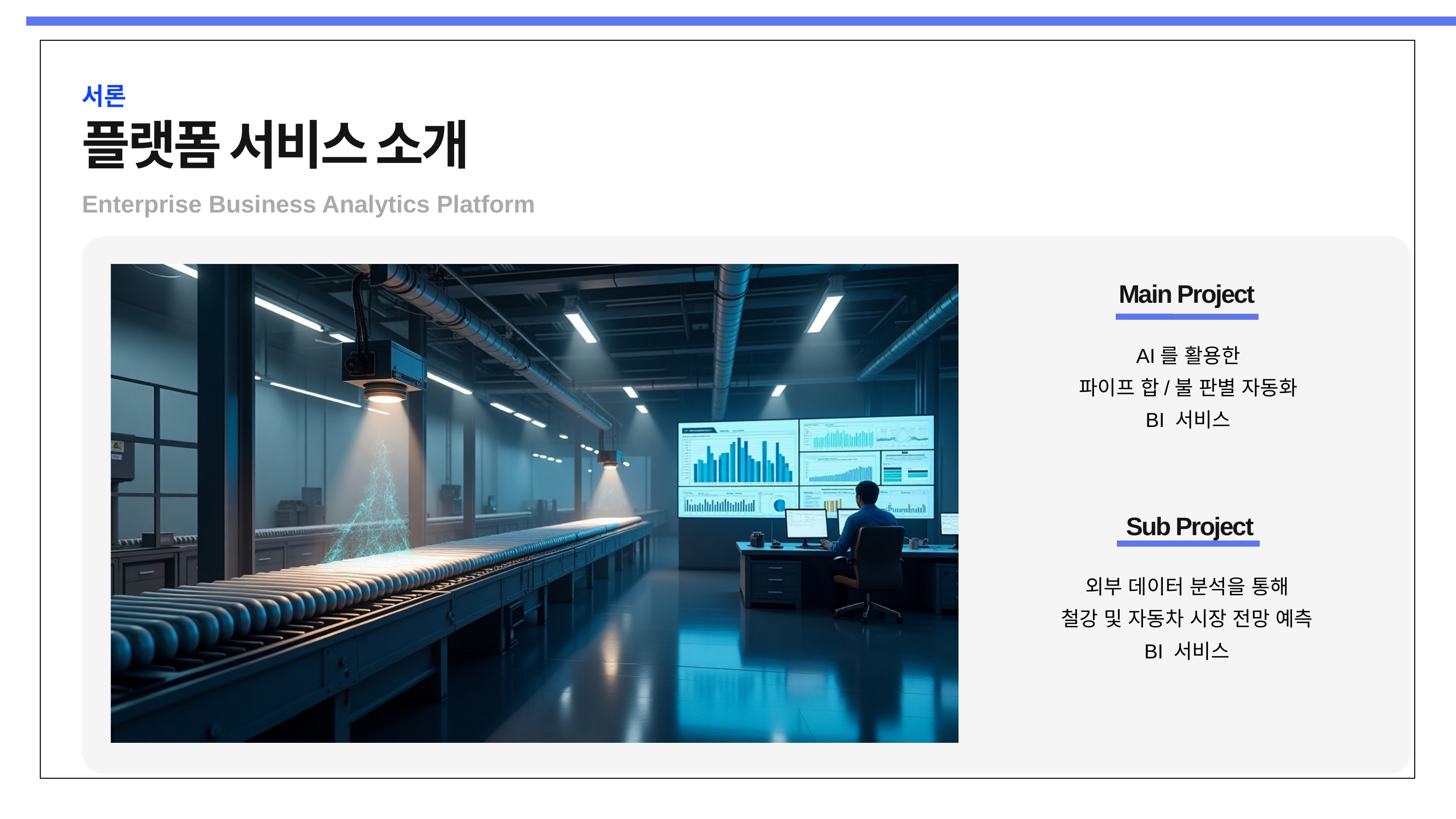

서론

플랫폼 서비스 소개

Enterprise Business Analytics Platform

Main Project

AI를 활용한
파이프 합/불 판별 자동화
BI 서비스

Sub Project

외부 데이터 분석을 통해
철강 및 자동차 시장 전망 예측
BI 서비스